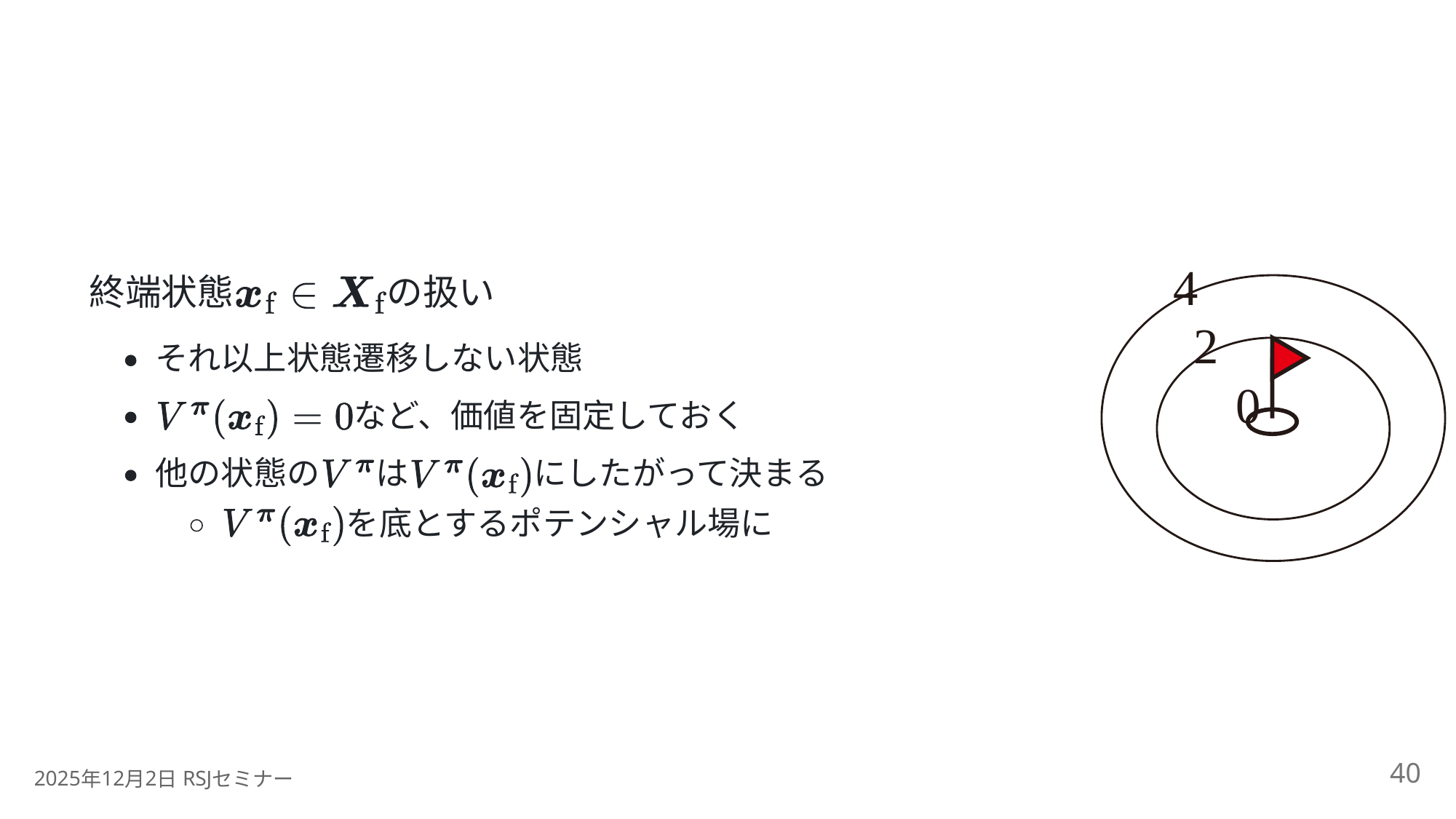

4
終端状態
の扱い

2
それ以上状態遷移しない状態

0
など、価値を固定しておく

他の状態の
は
にしたがって決まる

を底とするポテンシャル場に

40
2025
12
2
 RSJ
年
月
日
セミナー